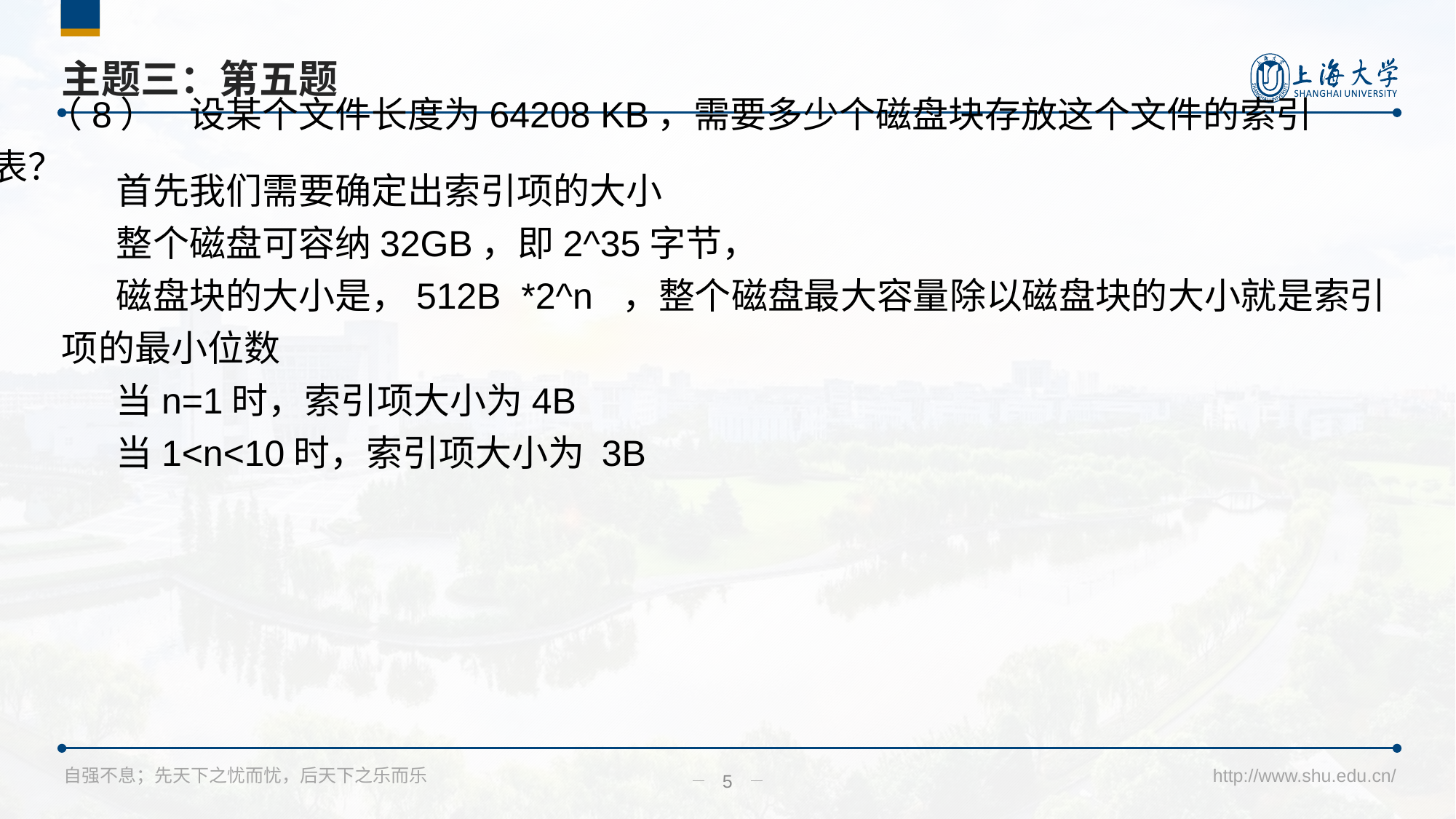

# 主题三：第五题
（8）    设某个文件长度为64208 KB，需要多少个磁盘块存放这个文件的索引表？
首先我们需要确定出索引项的大小
整个磁盘可容纳32GB，即2^35字节，
磁盘块的大小是，512B  *2^n  ，整个磁盘最大容量除以磁盘块的大小就是索引项的最小位数
当n=1时，索引项大小为4B
当1<n<10时，索引项大小为 3B

5